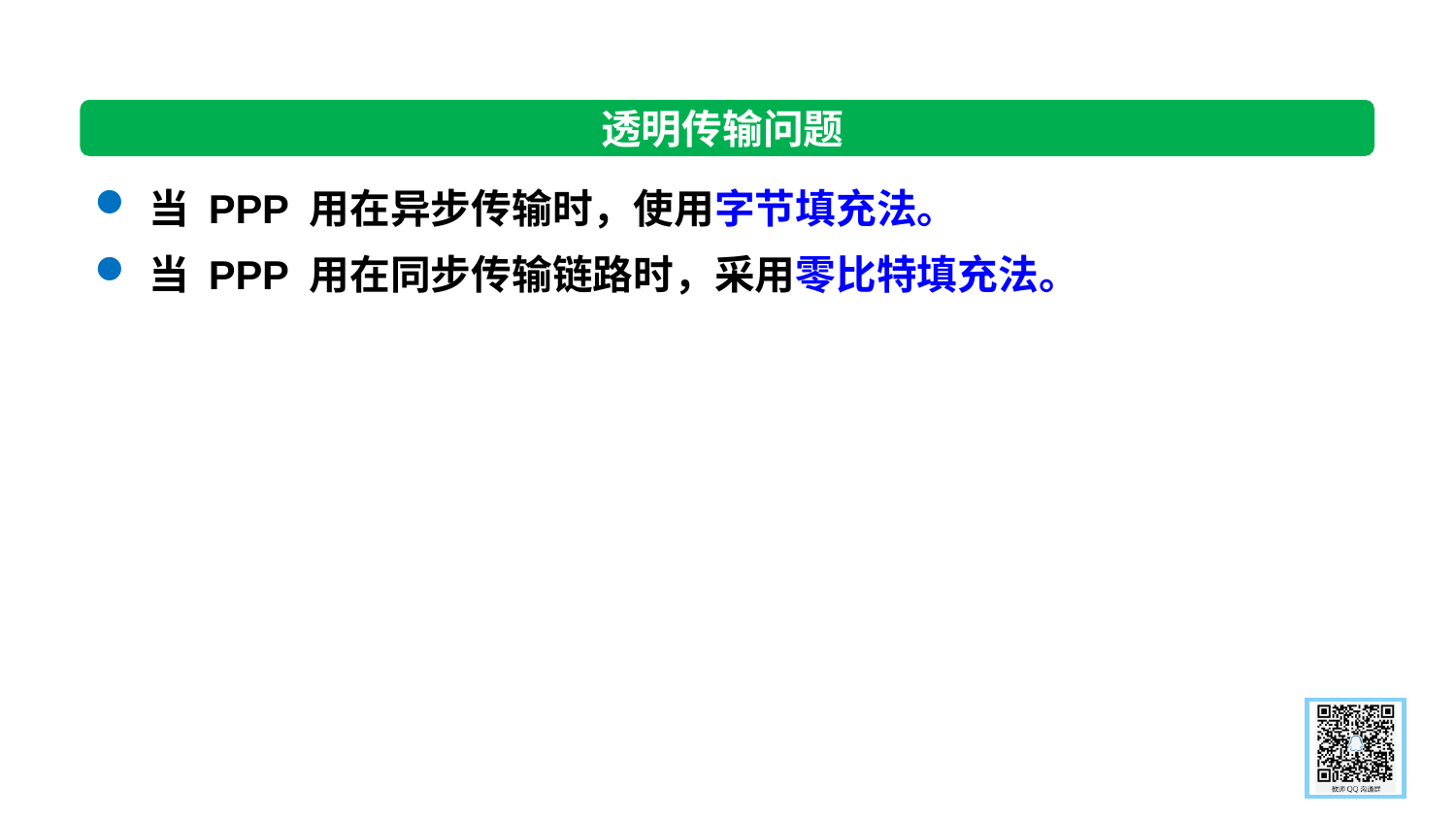

透明传输问题

当 PPP 用在异步传输时，使用字节填充法。
当 PPP 用在同步传输链路时，采用零比特填充法。